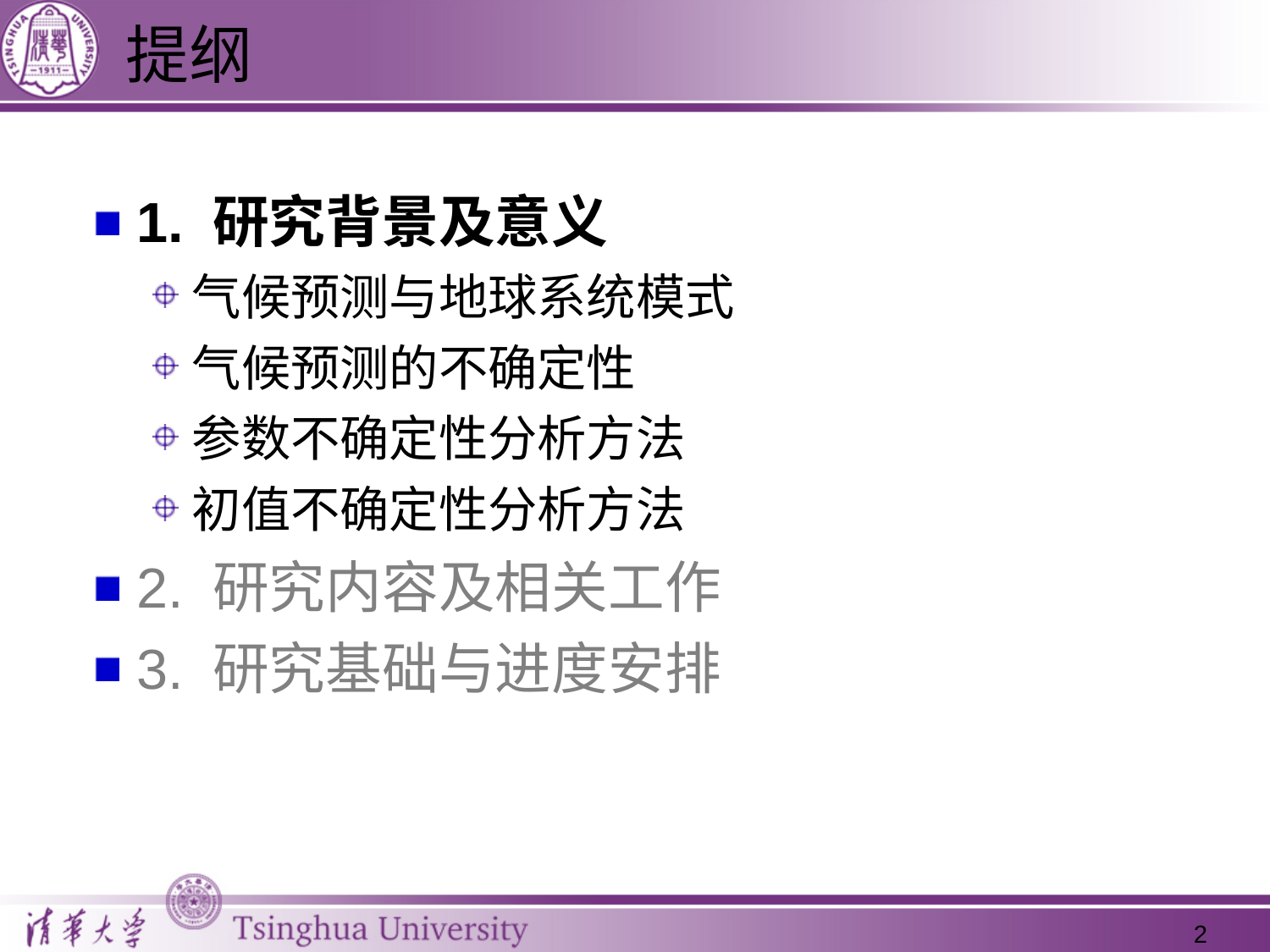

# 提纲
1. 研究背景及意义
气候预测与地球系统模式
气候预测的不确定性
参数不确定性分析方法
初值不确定性分析方法
2. 研究内容及相关工作
3. 研究基础与进度安排
2